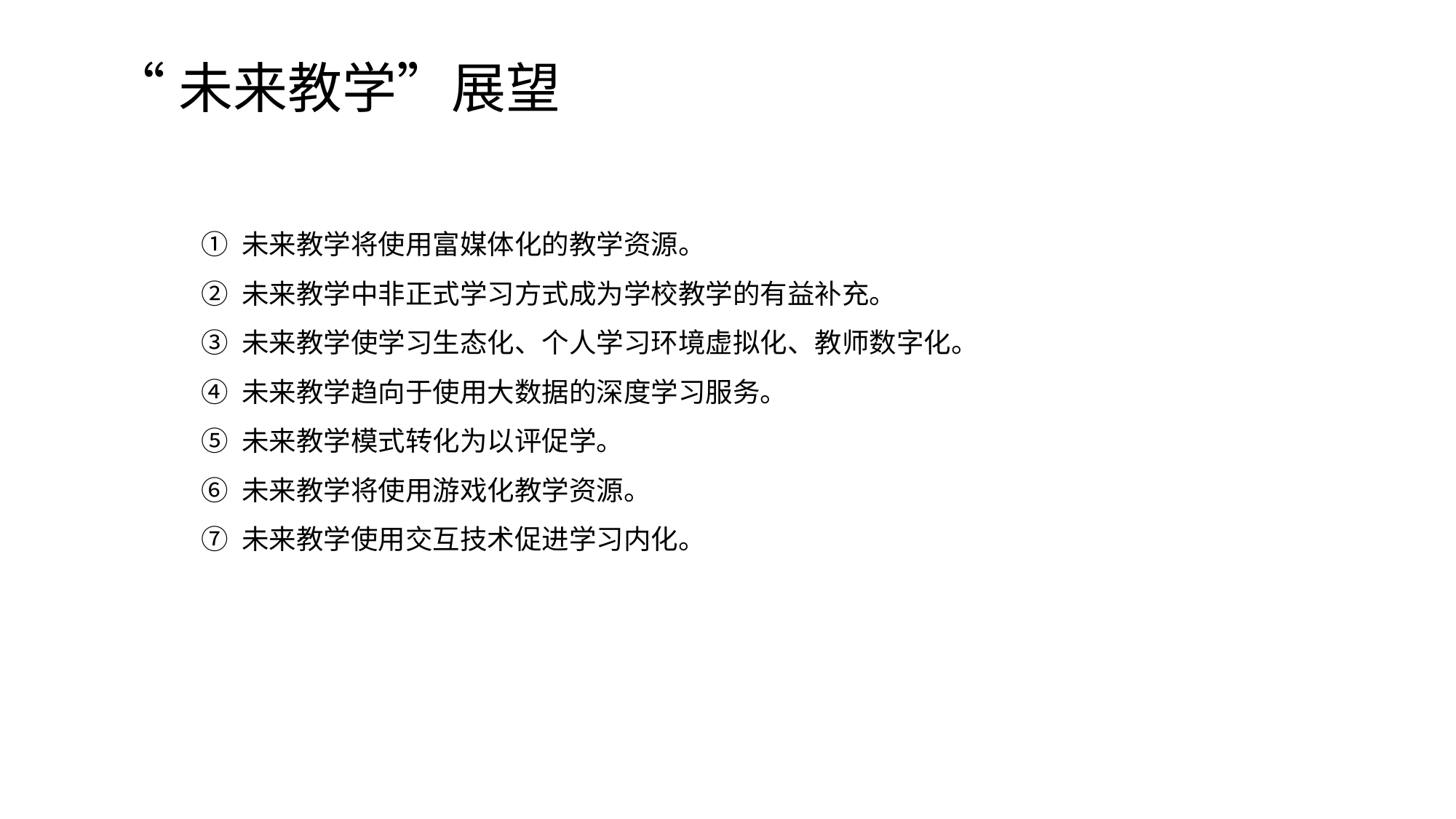

# “未来教学”展望
未来教学将使用富媒体化的教学资源。
未来教学中非正式学习方式成为学校教学的有益补充。
未来教学使学习生态化、个人学习环境虚拟化、教师数字化。
未来教学趋向于使用大数据的深度学习服务。
未来教学模式转化为以评促学。
未来教学将使用游戏化教学资源。
未来教学使用交互技术促进学习内化。